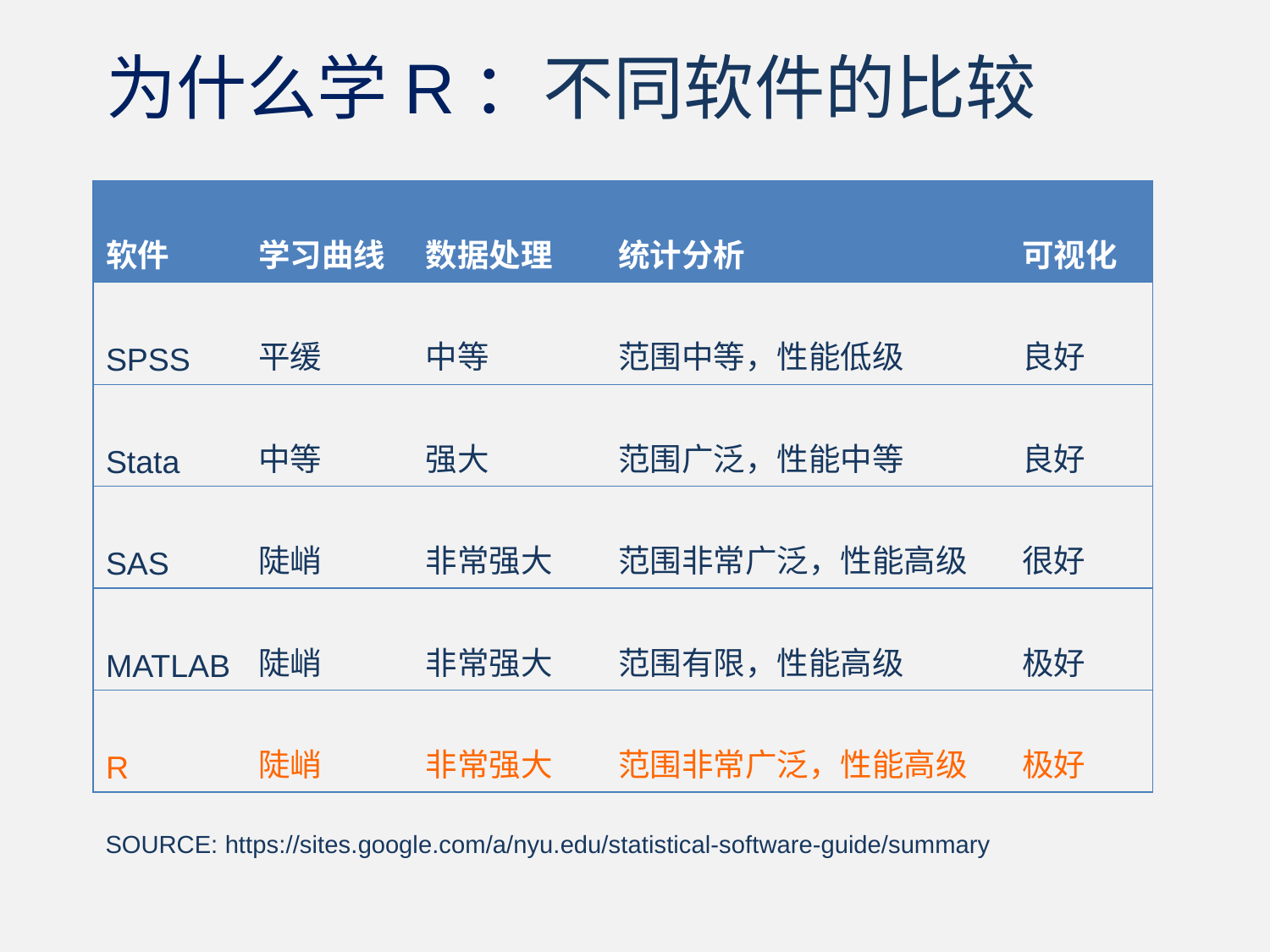

# 为什么学R：不同软件的比较
| 软件 | 学习曲线 | 数据处理 | 统计分析 | 可视化 |
| --- | --- | --- | --- | --- |
| SPSS | 平缓 | 中等 | 范围中等，性能低级 | 良好 |
| Stata | 中等 | 强大 | 范围广泛，性能中等 | 良好 |
| SAS | 陡峭 | 非常强大 | 范围非常广泛，性能高级 | 很好 |
| MATLAB | 陡峭 | 非常强大 | 范围有限，性能高级 | 极好 |
| R | 陡峭 | 非常强大 | 范围非常广泛，性能高级 | 极好 |
SOURCE: https://sites.google.com/a/nyu.edu/statistical-software-guide/summary